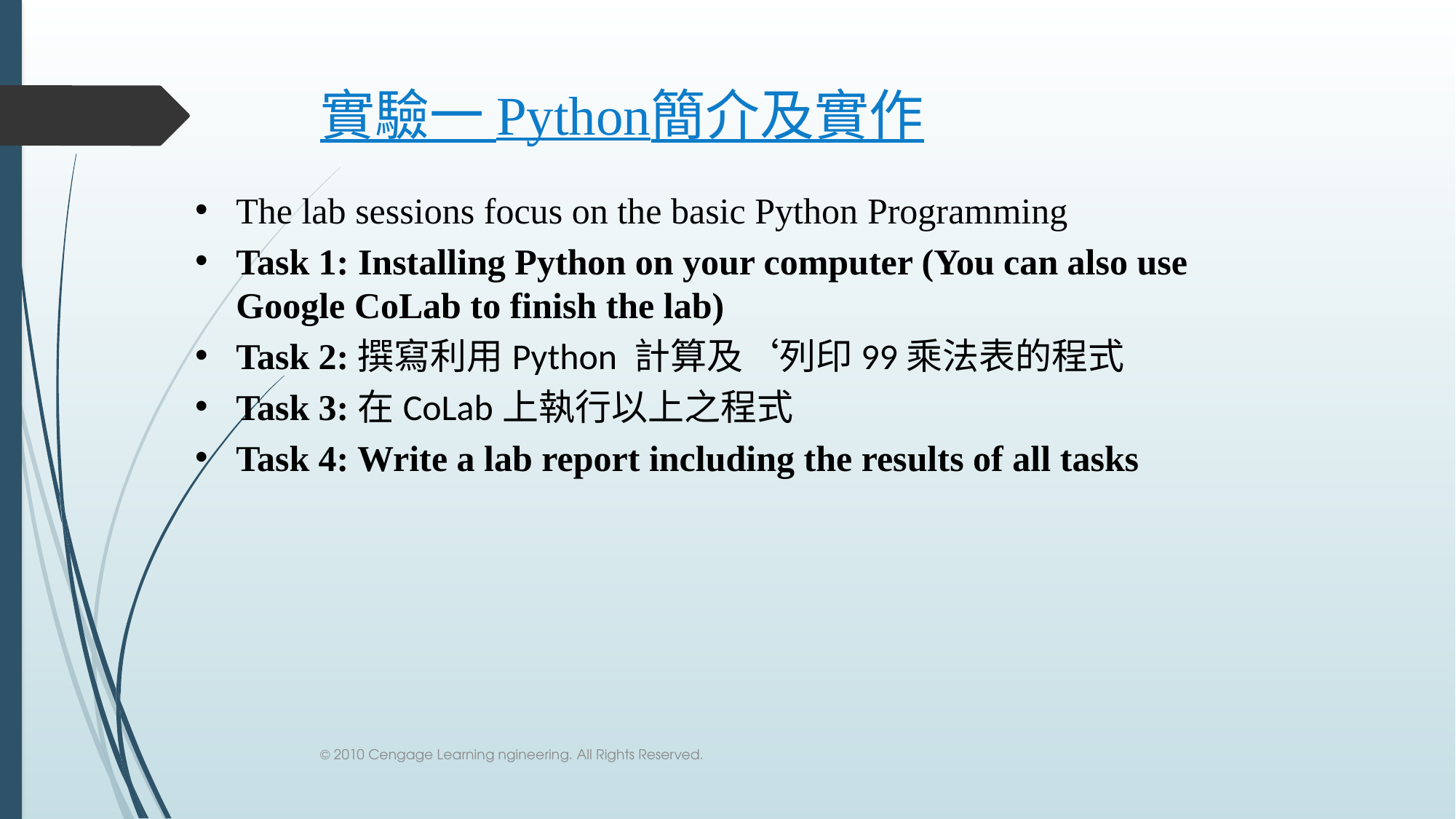

# 實驗一 Python簡介及實作
The lab sessions focus on the basic Python Programming
Task 1: Installing Python on your computer (You can also use Google CoLab to finish the lab)
Task 2:撰寫利用Python 計算及‘列印99乘法表的程式
Task 3:在CoLab上執行以上之程式
Task 4: Write a lab report including the results of all tasks
© 2010 Cengage Learning ngineering. All Rights Reserved.